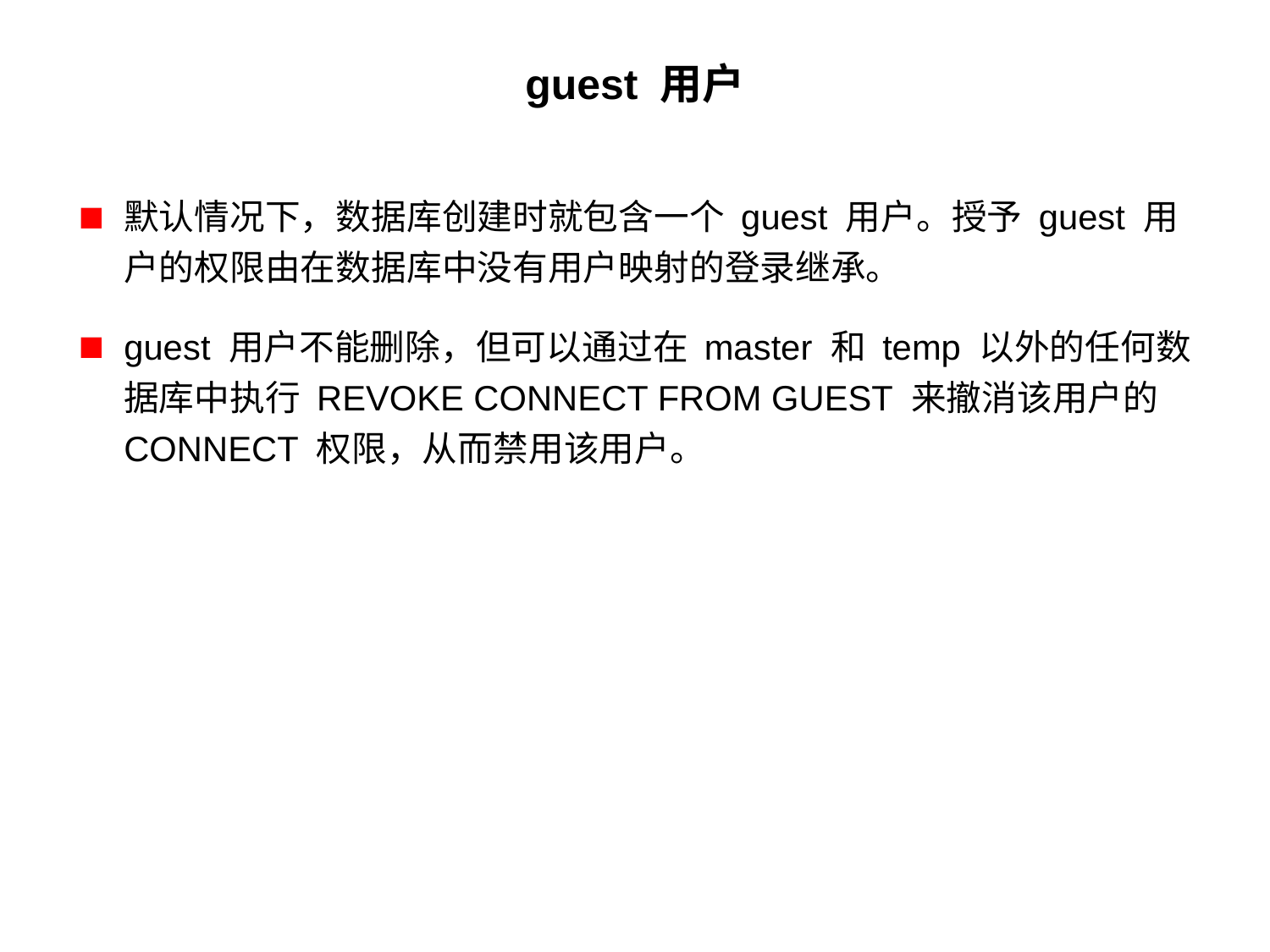

# guest 用户
默认情况下，数据库创建时就包含一个 guest 用户。授予 guest 用户的权限由在数据库中没有用户映射的登录继承。
guest 用户不能删除，但可以通过在 master 和 temp 以外的任何数据库中执行 REVOKE CONNECT FROM GUEST 来撤消该用户的 CONNECT 权限，从而禁用该用户。